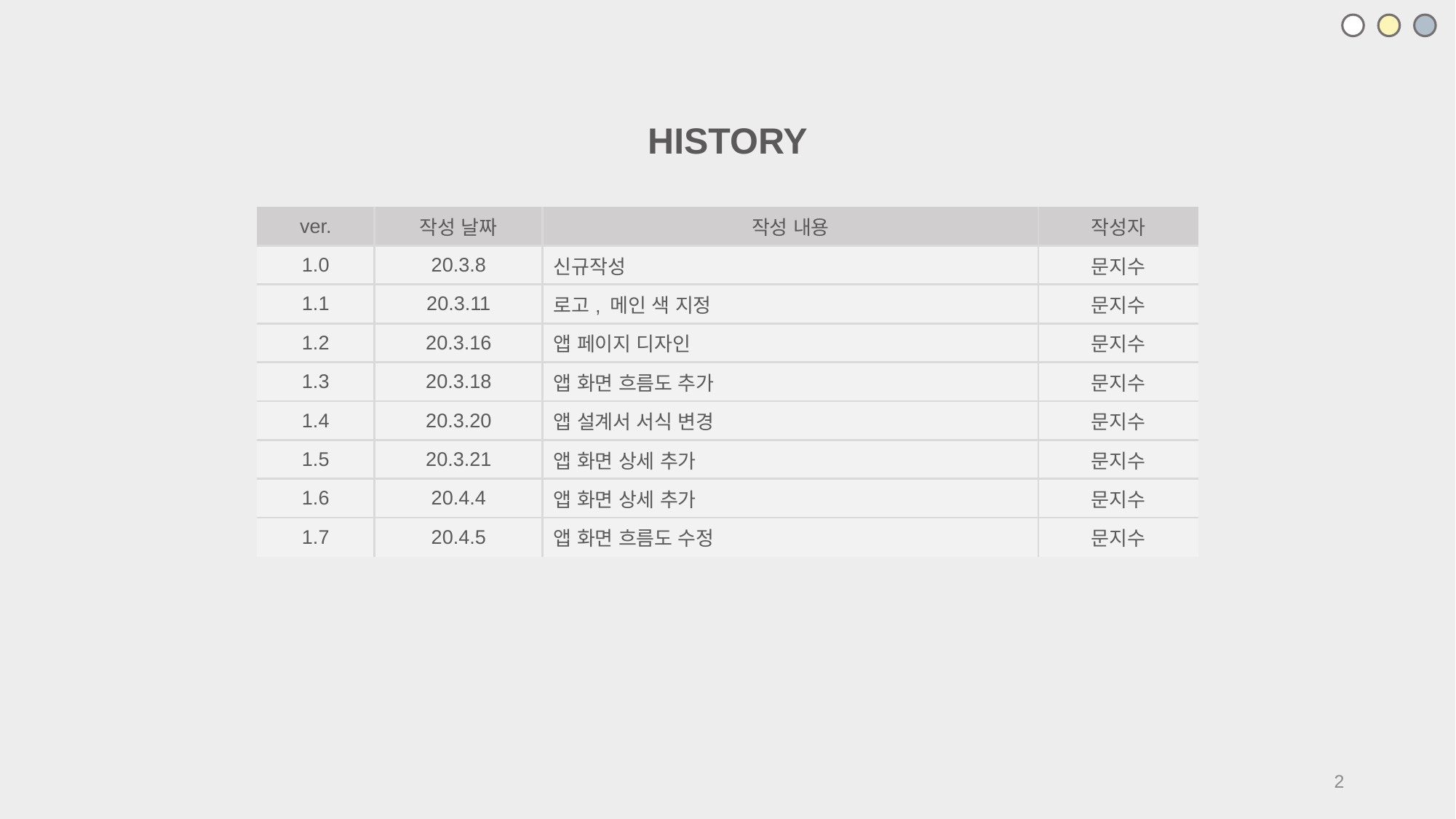

HISTORY
| ver. | 작성 날짜 | 작성 내용 | 작성자 |
| --- | --- | --- | --- |
| 1.0 | 20.3.8 | 신규작성 | 문지수 |
| 1.1 | 20.3.11 | 로고, 메인 색 지정 | 문지수 |
| 1.2 | 20.3.16 | 앱 페이지 디자인 | 문지수 |
| 1.3 | 20.3.18 | 앱 화면 흐름도 추가 | 문지수 |
| 1.4 | 20.3.20 | 앱 설계서 서식 변경 | 문지수 |
| 1.5 | 20.3.21 | 앱 화면 상세 추가 | 문지수 |
| 1.6 | 20.4.4 | 앱 화면 상세 추가 | 문지수 |
| 1.7 | 20.4.5 | 앱 화면 흐름도 수정 | 문지수 |
2